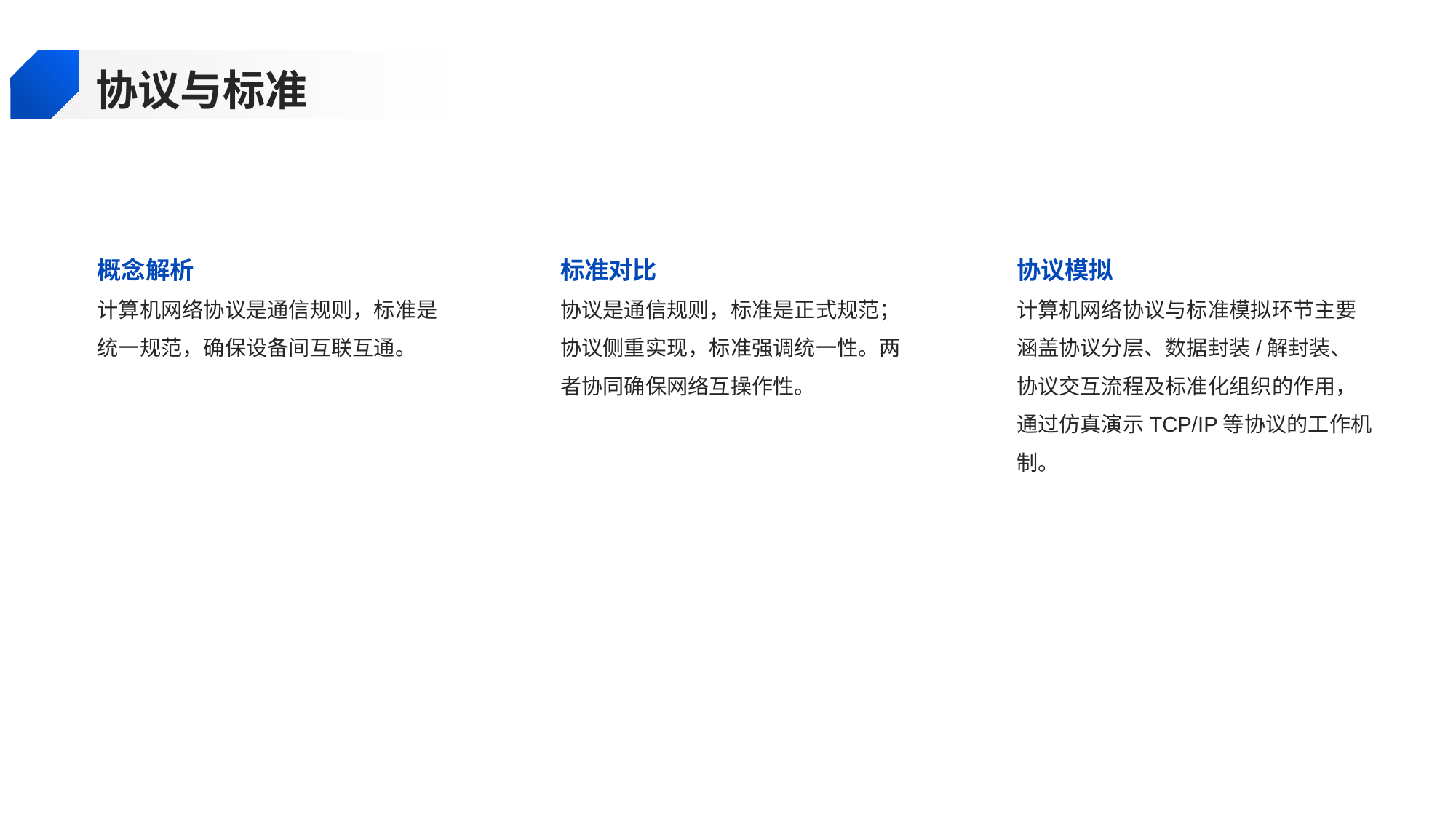

协议与标准
概念解析
标准对比
协议模拟
计算机网络协议是通信规则，标准是统一规范，确保设备间互联互通。
协议是通信规则，标准是正式规范；协议侧重实现，标准强调统一性。两者协同确保网络互操作性。
计算机网络协议与标准模拟环节主要涵盖协议分层、数据封装/解封装、协议交互流程及标准化组织的作用，通过仿真演示TCP/IP等协议的工作机制。